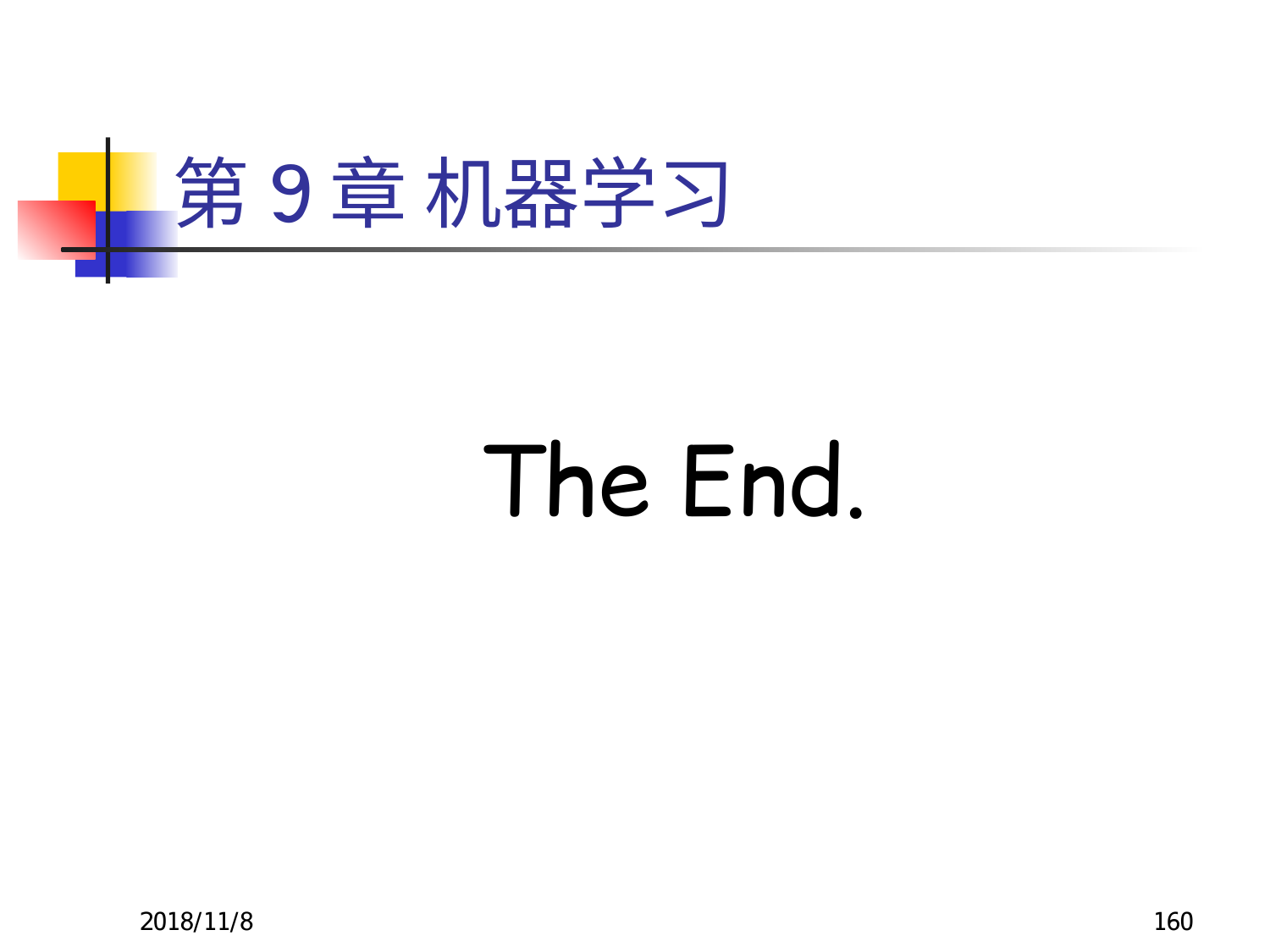

# 第9章 机器学习

			The End.

2018/11/8
160